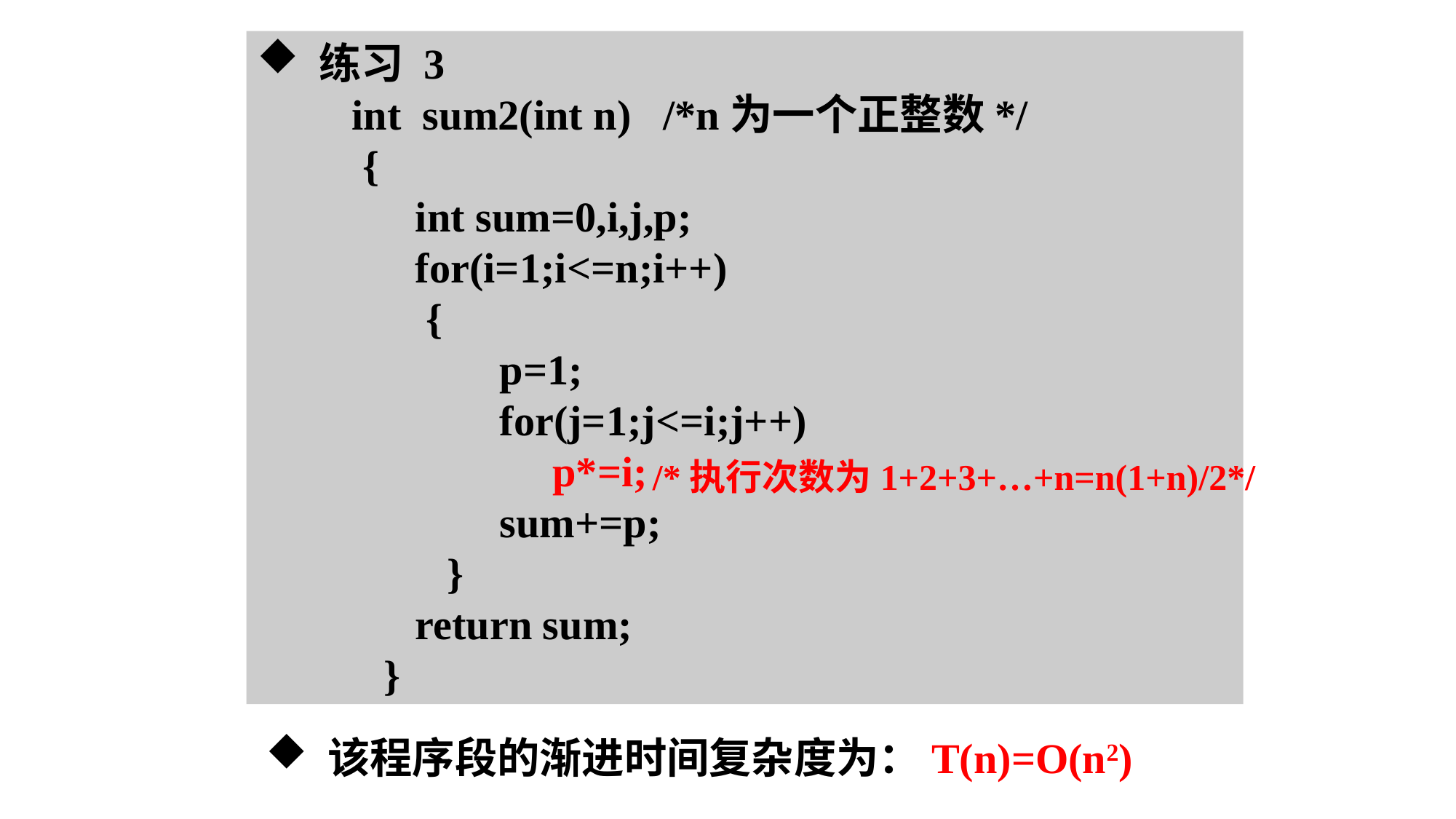

练习 3
         int  sum2(int n)   /*n为一个正整数*/
          {
               int sum=0,i,j,p;
               for(i=1;i<=n;i++)
                {
                       p=1;
                       for(j=1;j<=i;j++)
                            p*=i;
                       sum+=p;
                  }
               return sum;
            }
/*执行次数为1+2+3+…+n=n(1+n)/2*/
 该程序段的渐进时间复杂度为：T(n)=O(n2)